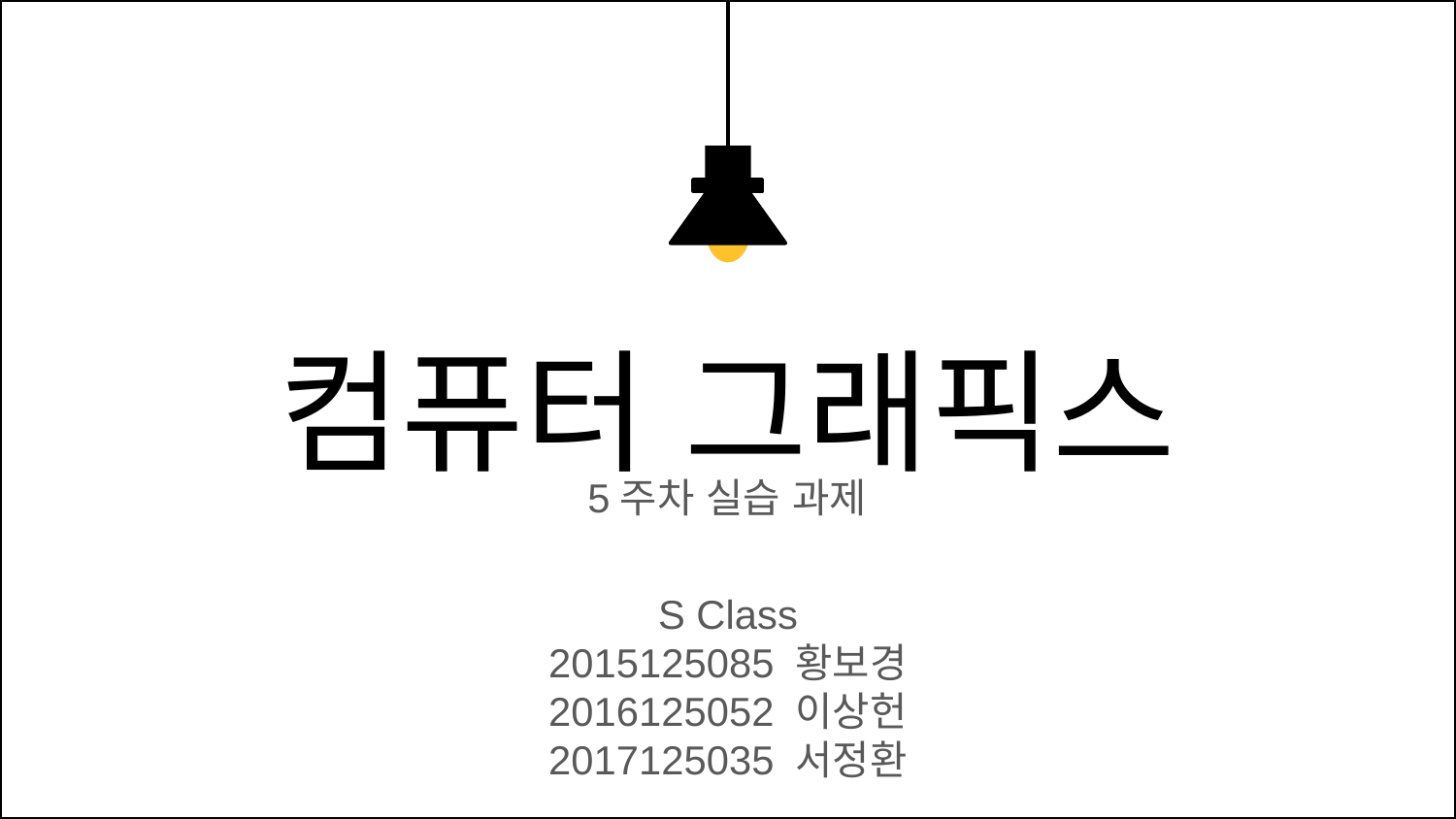

컴퓨터 그래픽스
5주차 실습 과제
S Class
2015125085 황보경
2016125052 이상헌
2017125035 서정환